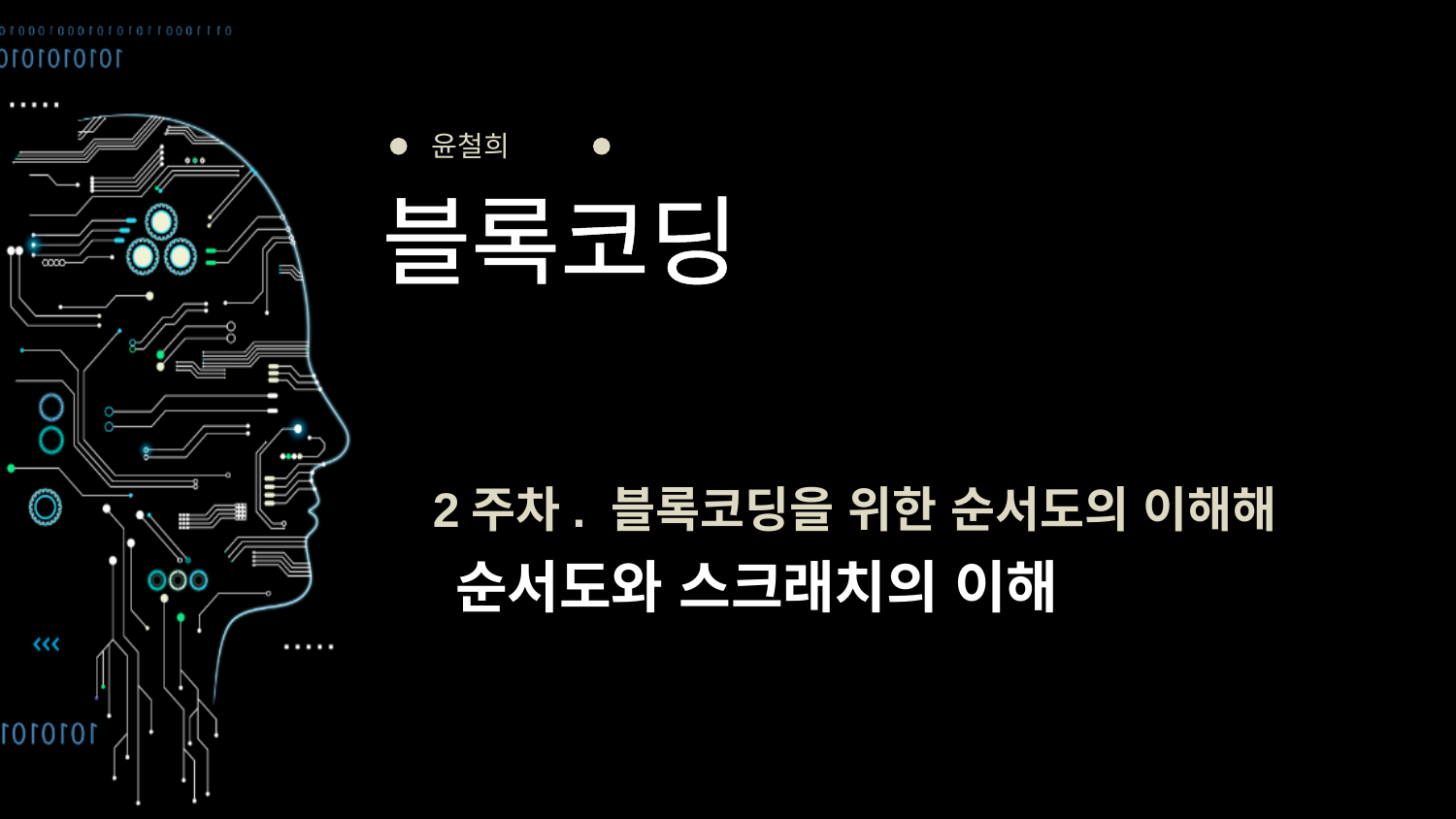

2주차. 블록코딩을 위한 순서도의 이해해
# 순서도와 스크래치의 이해